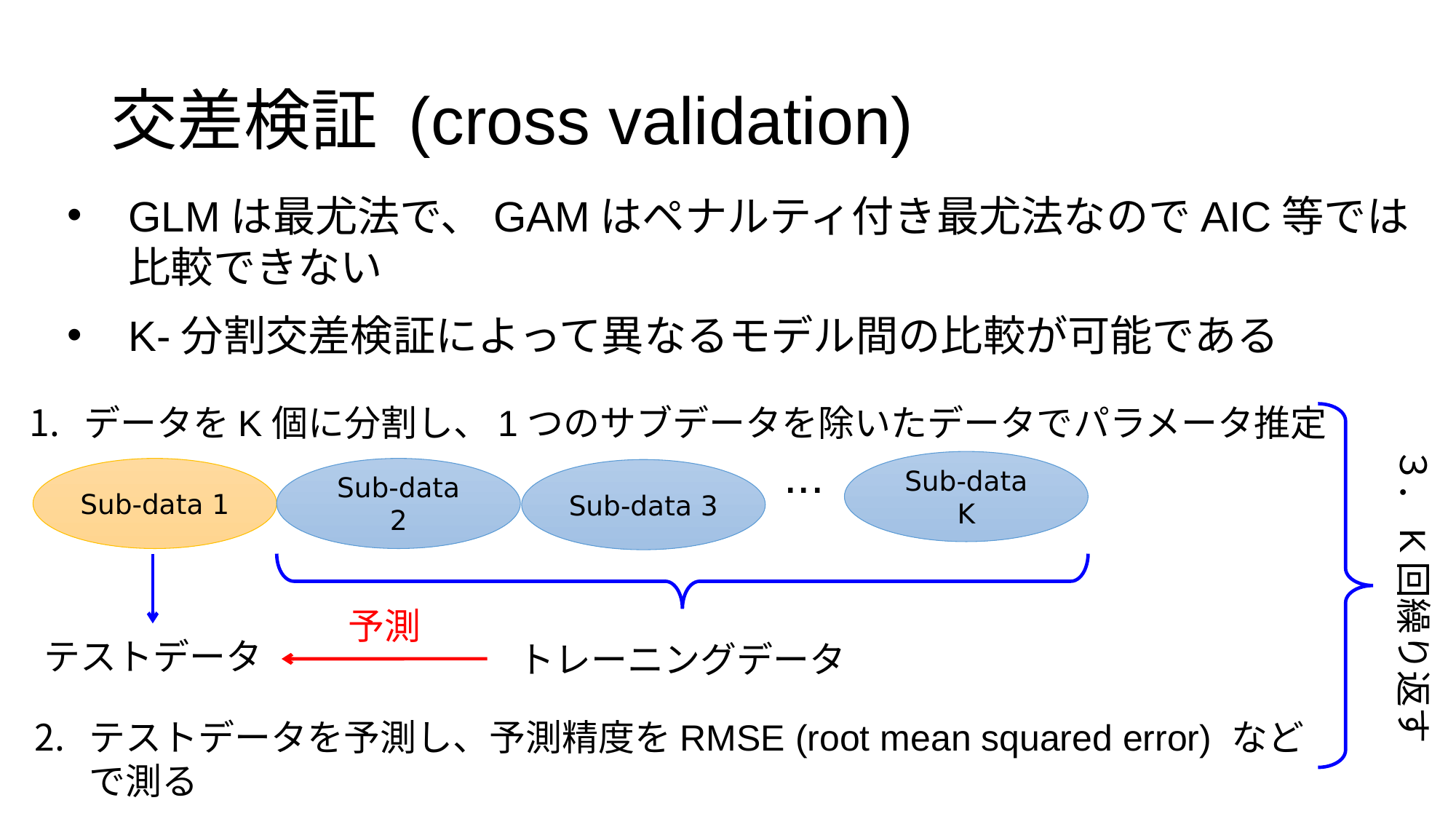

交差検証 (cross validation)

GLMは最尤法で、GAMはペナルティ付き最尤法なのでAIC等では比較できない
K-分割交差検証によって異なるモデル間の比較が可能である
データをK個に分割し、1つのサブデータを除いたデータでパラメータ推定

３．K回繰り返す
Sub-data
K
Sub-data 1
Sub-data
2
...
Sub-data 3
予測
テストデータ
トレーニングデータ
テストデータを予測し、予測精度をRMSE (root mean squared error) などで測る